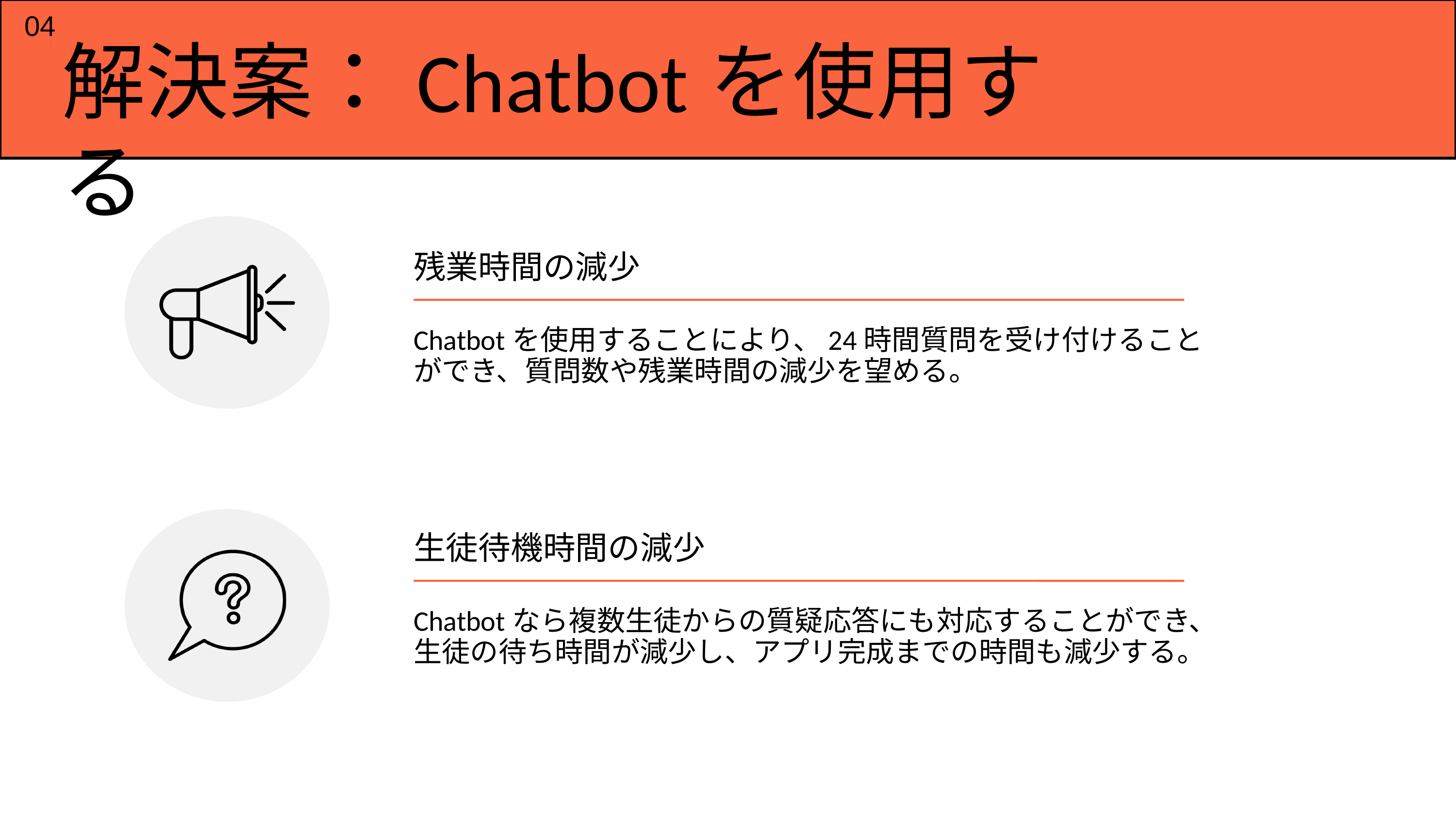

04
解決案：Chatbotを使用する

残業時間の減少

Chatbotを使用することにより、24時間質問を受け付けることができ、質問数や残業時間の減少を望める。

生徒待機時間の減少

Chatbotなら複数生徒からの質疑応答にも対応することができ、
生徒の待ち時間が減少し、アプリ完成までの時間も減少する。